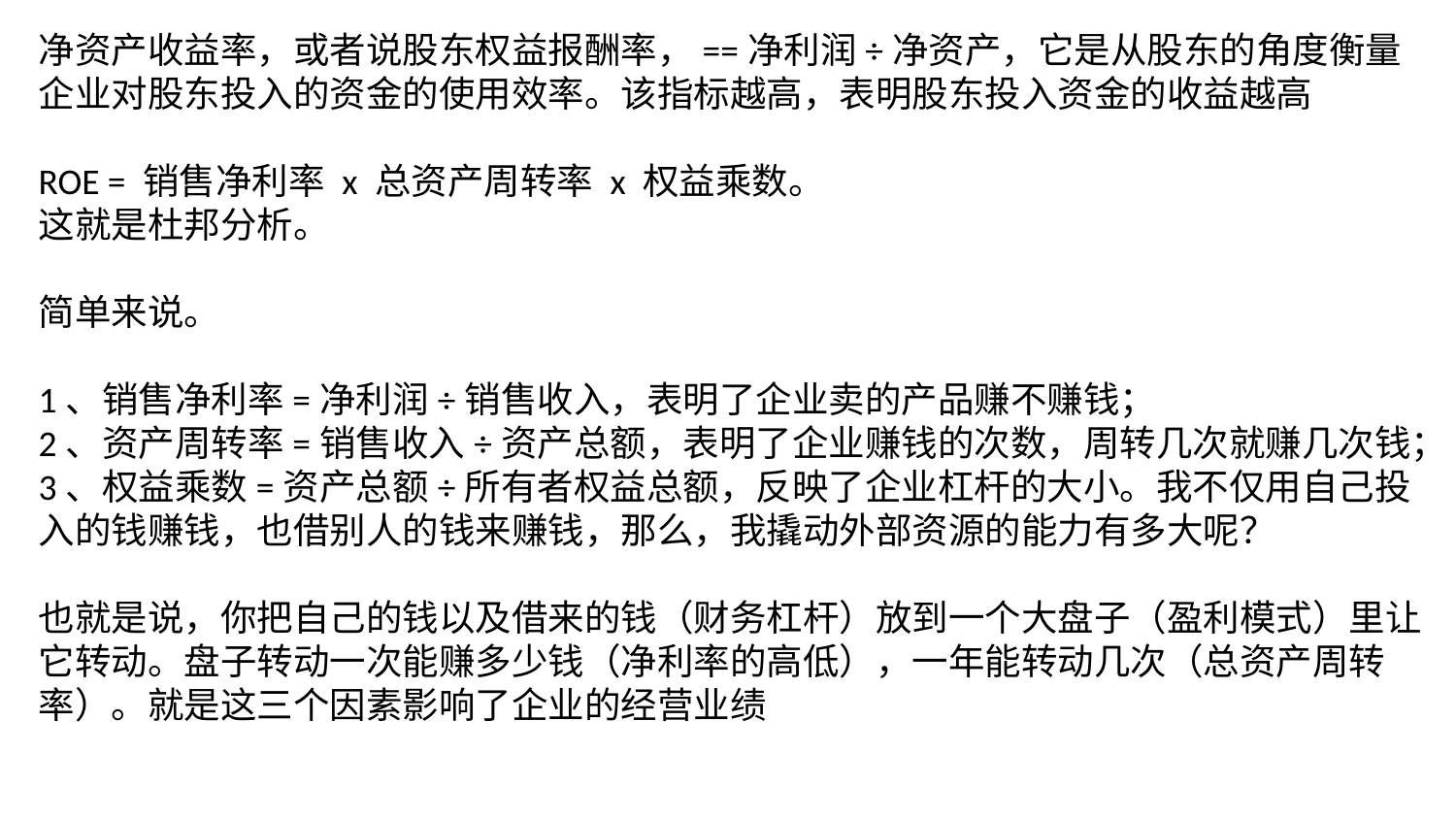

净资产收益率，或者说股东权益报酬率，==净利润÷净资产，它是从股东的角度衡量企业对股东投入的资金的使用效率。该指标越高，表明股东投入资金的收益越高

ROE = 销售净利率 x 总资产周转率 x 权益乘数。
这就是杜邦分析。

简单来说。

1、销售净利率=净利润÷销售收入，表明了企业卖的产品赚不赚钱；
2、资产周转率=销售收入÷资产总额，表明了企业赚钱的次数，周转几次就赚几次钱；
3、权益乘数=资产总额÷所有者权益总额，反映了企业杠杆的大小。我不仅用自己投入的钱赚钱，也借别人的钱来赚钱，那么，我撬动外部资源的能力有多大呢？

也就是说，你把自己的钱以及借来的钱（财务杠杆）放到一个大盘子（盈利模式）里让它转动。盘子转动一次能赚多少钱（净利率的高低），一年能转动几次（总资产周转率）。就是这三个因素影响了企业的经营业绩

43